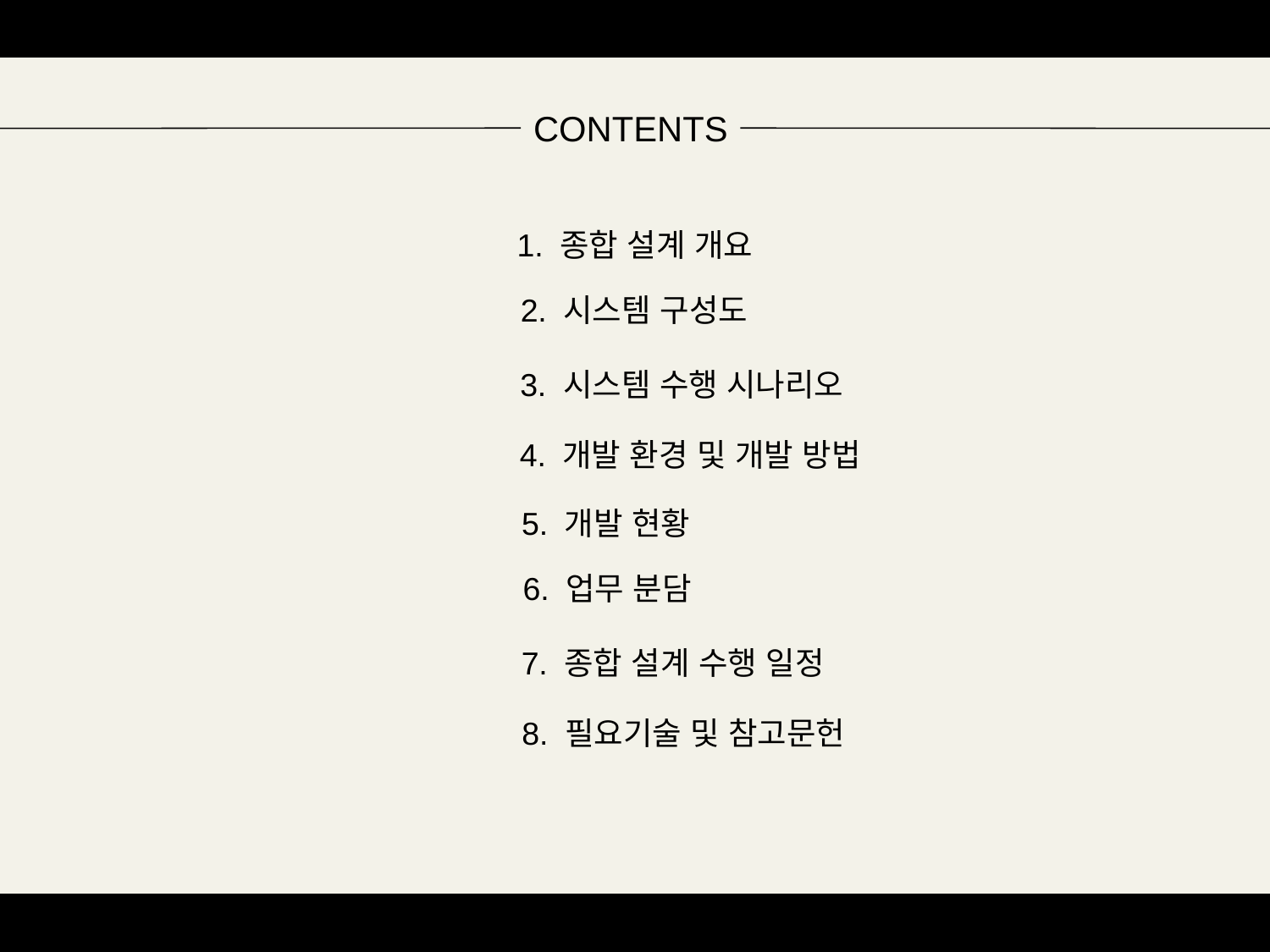

CONTENTS
1. 종합 설계 개요
2. 시스템 구성도
3. 시스템 수행 시나리오
4. 개발 환경 및 개발 방법
5. 개발 현황
6. 업무 분담
7. 종합 설계 수행 일정
8. 필요기술 및 참고문헌